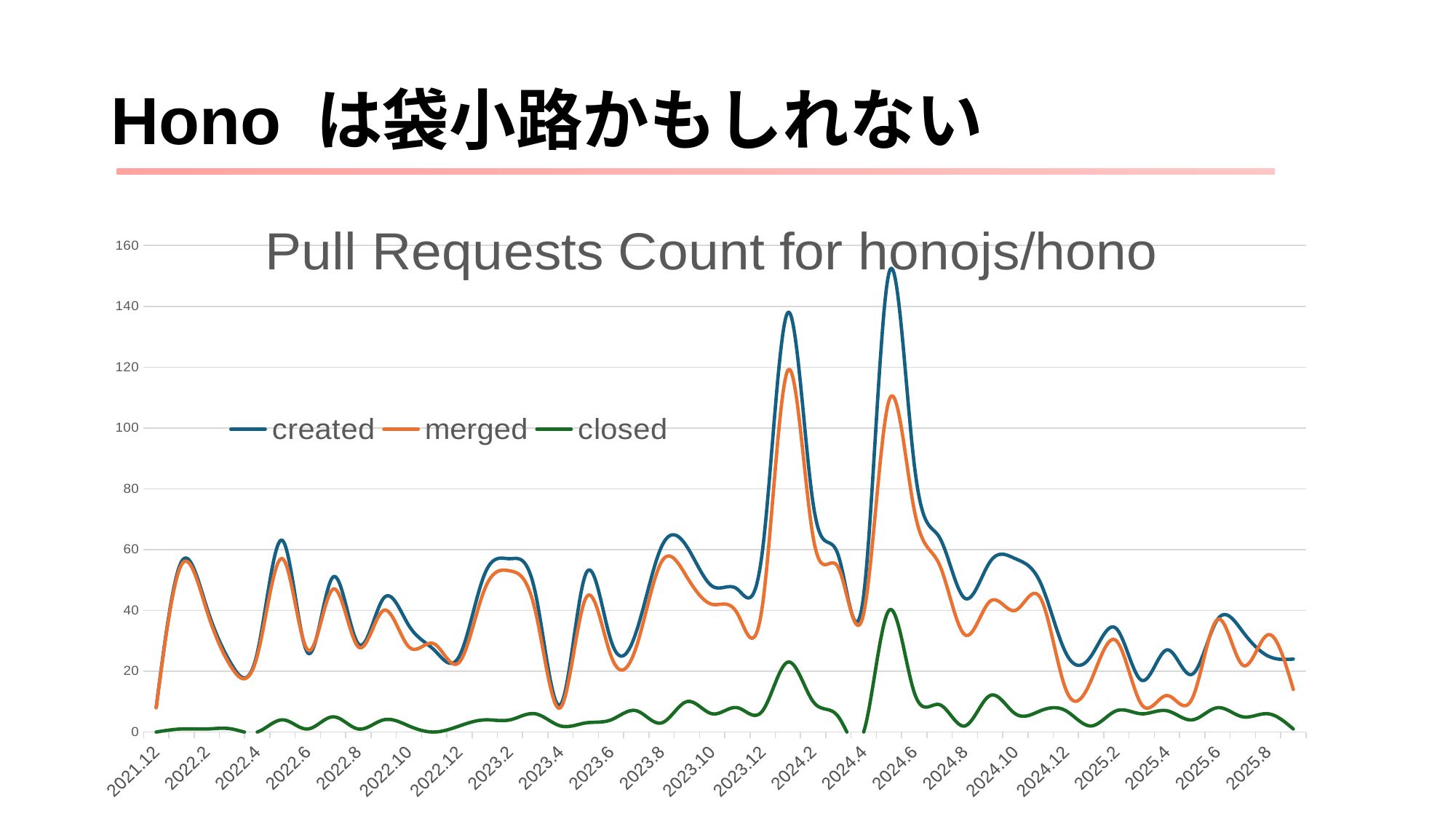

# Hono は袋小路かもしれない

### Chart: Pull Requests Count for honojs/hono

| Category | created | merged | closed |
|---|---|---|---|
| 44531 | 8.0 | 8.0 | 0.0 |
| 44562 | 56.0 | 55.0 | 1.0 |
| 44593 | 41.0 | 40.0 | 1.0 |
| 44621 | 22.0 | 21.0 | 1.0 |
| 44652 | 26.0 | 25.0 | 0.0 |
| 44682 | 63.0 | 57.0 | 4.0 |
| 44713 | 26.0 | 27.0 | 1.0 |
| 44743 | 51.0 | 47.0 | 5.0 |
| 44774 | 29.0 | 28.0 | 1.0 |
| 44805 | 44.0 | 40.0 | 4.0 |
| 44835 | 35.0 | 28.0 | 2.0 |
| 44866 | 27.0 | 29.0 | 0.0 |
| 44896 | 25.0 | 23.0 | 2.0 |
| 44927 | 52.0 | 47.0 | 4.0 |
| 44958 | 57.0 | 53.0 | 4.0 |
| 44986 | 46.0 | 40.0 | 6.0 |
| 45017 | 9.0 | 8.0 | 2.0 |
| 45047 | 52.0 | 44.0 | 3.0 |
| 45078 | 30.0 | 25.0 | 4.0 |
| 45108 | 33.0 | 28.0 | 7.0 |
| 45139 | 61.0 | 56.0 | 3.0 |
| 45170 | 61.0 | 51.0 | 10.0 |
| 45200 | 48.0 | 42.0 | 6.0 |
| 45231 | 47.0 | 39.0 | 8.0 |
| 45261 | 60.0 | 42.0 | 7.0 |
| 45292 | 138.0 | 119.0 | 23.0 |
| 45323 | 75.0 | 64.0 | 10.0 |
| 45352 | 58.0 | 54.0 | 5.0 |
| 45383 | 45.0 | 39.0 | 0.0 |
| 45413 | 151.0 | 109.0 | 40.0 |
| 45444 | 88.0 | 73.0 | 13.0 |
| 45474 | 64.0 | 55.0 | 9.0 |
| 45505 | 44.0 | 32.0 | 2.0 |
| 45536 | 56.0 | 43.0 | 12.0 |
| 45566 | 57.0 | 40.0 | 6.0 |
| 45597 | 49.0 | 44.0 | 7.0 |
| 45627 | 26.0 | 14.0 | 7.0 |
| 45658 | 25.0 | 17.0 | 2.0 |
| 45689 | 34.0 | 30.0 | 7.0 |
| 45717 | 17.0 | 9.0 | 6.0 |
| 45748 | 27.0 | 12.0 | 7.0 |
| 45778 | 19.0 | 11.0 | 4.0 |
| 45809 | 37.0 | 37.0 | 8.0 |
| 45839 | 33.0 | 22.0 | 5.0 |
| 45870 | 25.0 | 32.0 | 6.0 |
| 45901 | 24.0 | 14.0 | 1.0 |